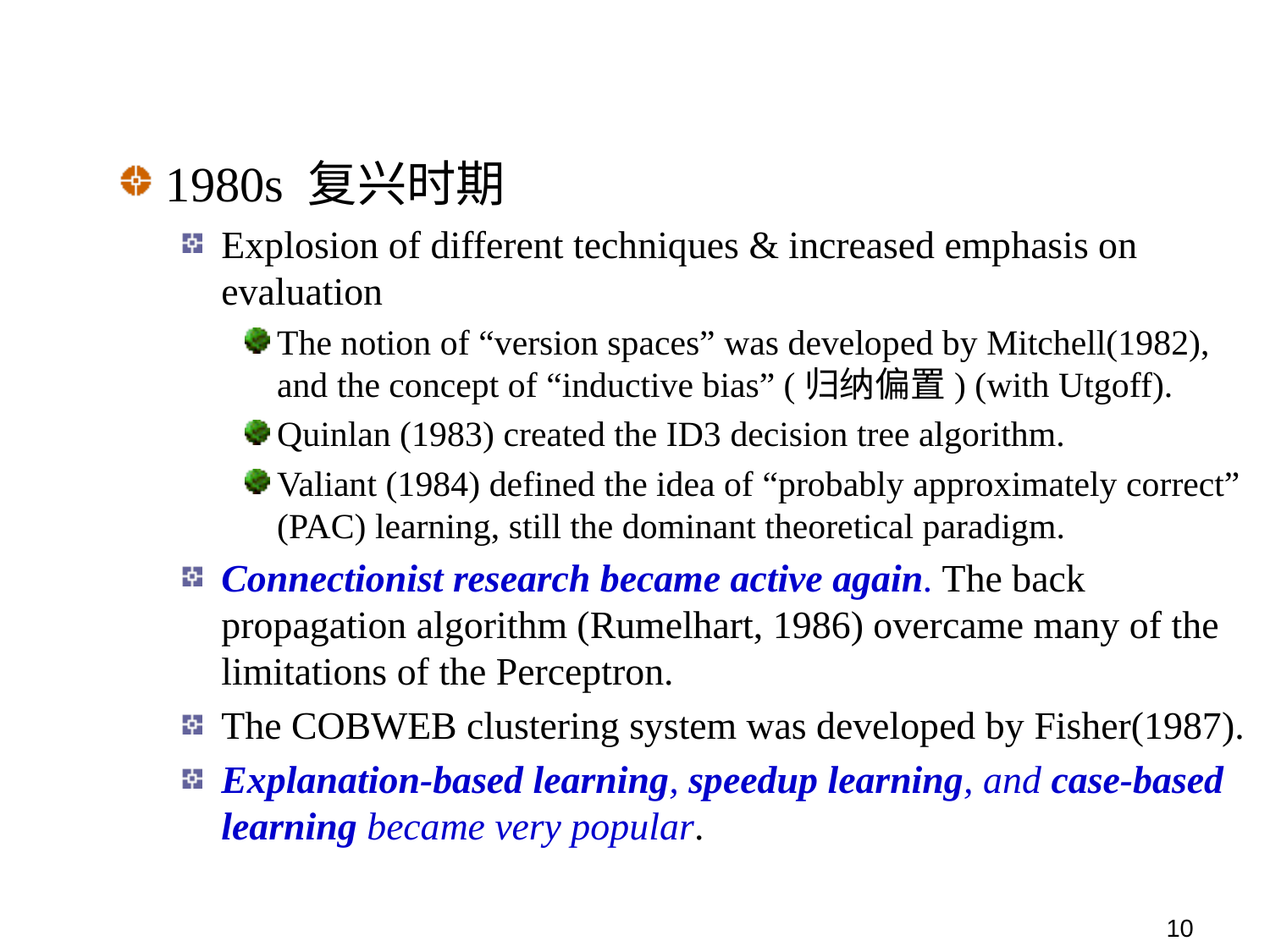

1980s 复兴时期
Explosion of different techniques & increased emphasis on evaluation
The notion of “version spaces” was developed by Mitchell(1982), and the concept of “inductive bias” (归纳偏置) (with Utgoff).
Quinlan (1983) created the ID3 decision tree algorithm.
Valiant (1984) defined the idea of “probably approximately correct” (PAC) learning, still the dominant theoretical paradigm.
Connectionist research became active again. The back propagation algorithm (Rumelhart, 1986) overcame many of the limitations of the Perceptron.
The COBWEB clustering system was developed by Fisher(1987).
Explanation-based learning, speedup learning, and case-based learning became very popular.

10